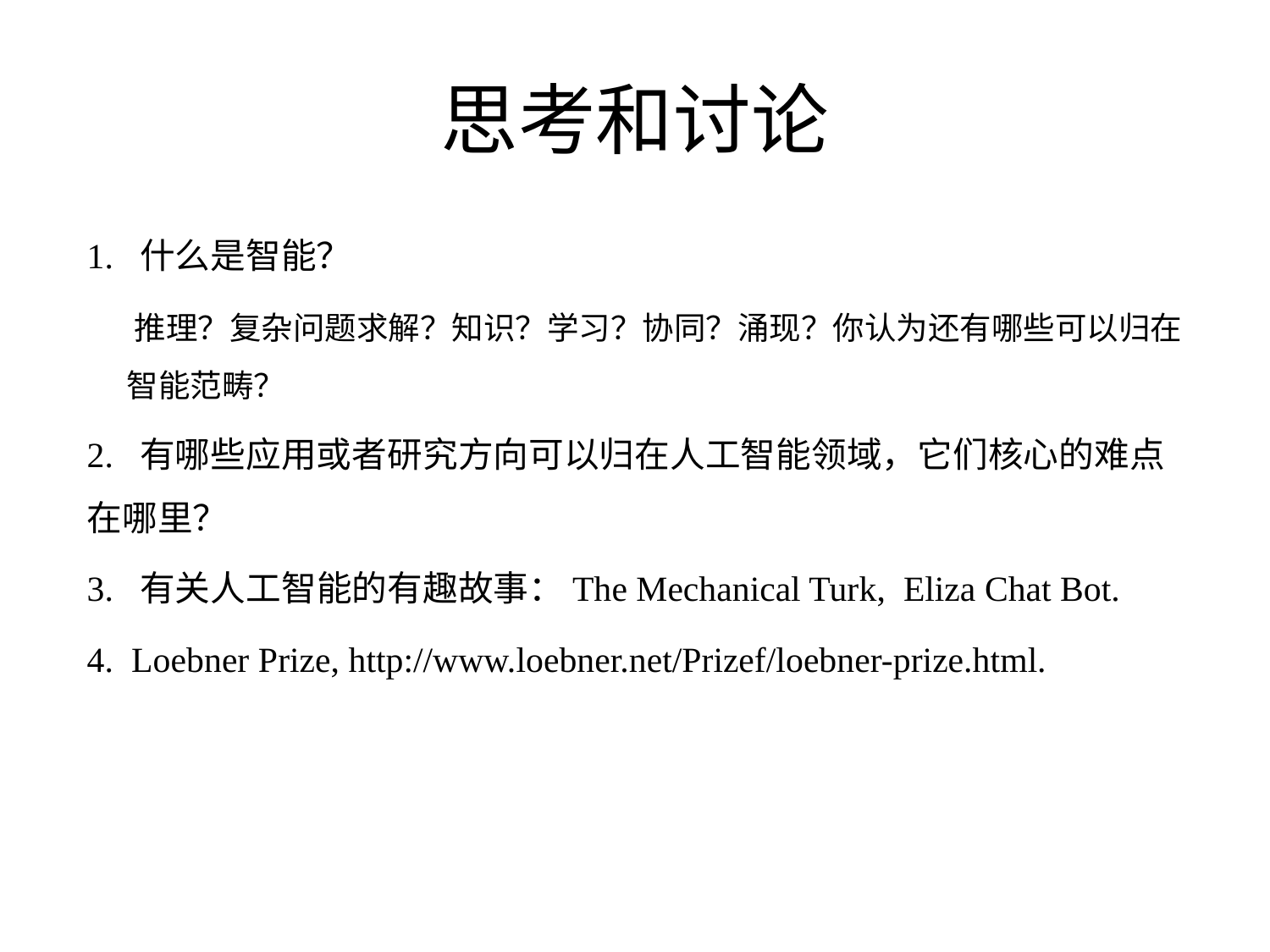

# 思考和讨论
1.  什么是智能？
     推理？复杂问题求解？知识？学习？协同？涌现？你认为还有哪些可以归在智能范畴？
2.  有哪些应用或者研究方向可以归在人工智能领域，它们核心的难点在哪里？
3.  有关人工智能的有趣故事：The Mechanical Turk,  Eliza Chat Bot.
4.  Loebner Prize, http://www.loebner.net/Prizef/loebner-prize.html.